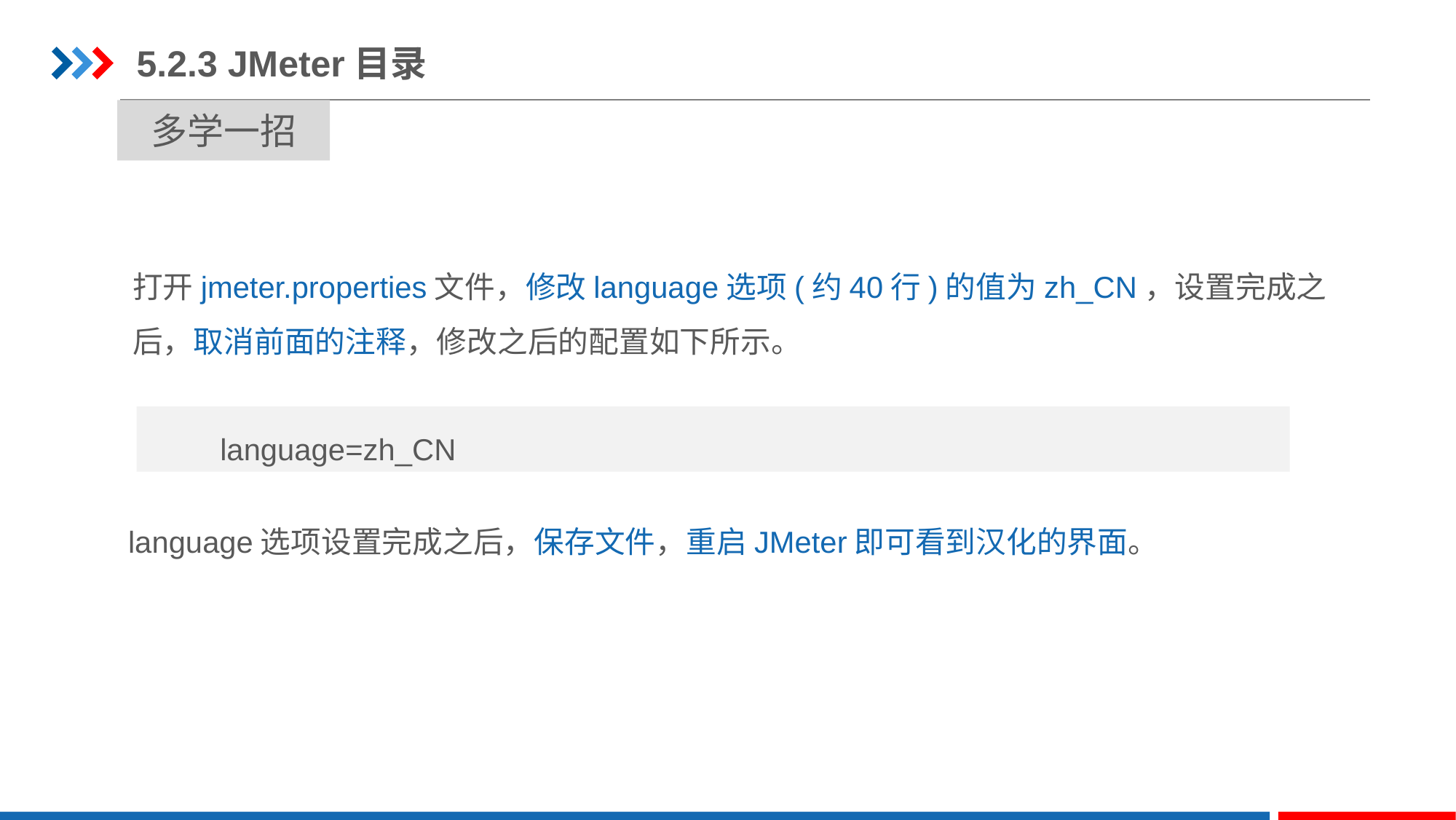

5.2.3 JMeter目录
多学一招
打开jmeter.properties文件，修改language选项(约40行)的值为zh_CN，设置完成之后，取消前面的注释，修改之后的配置如下所示。
language=zh_CN
language选项设置完成之后，保存文件，重启JMeter即可看到汉化的界面。